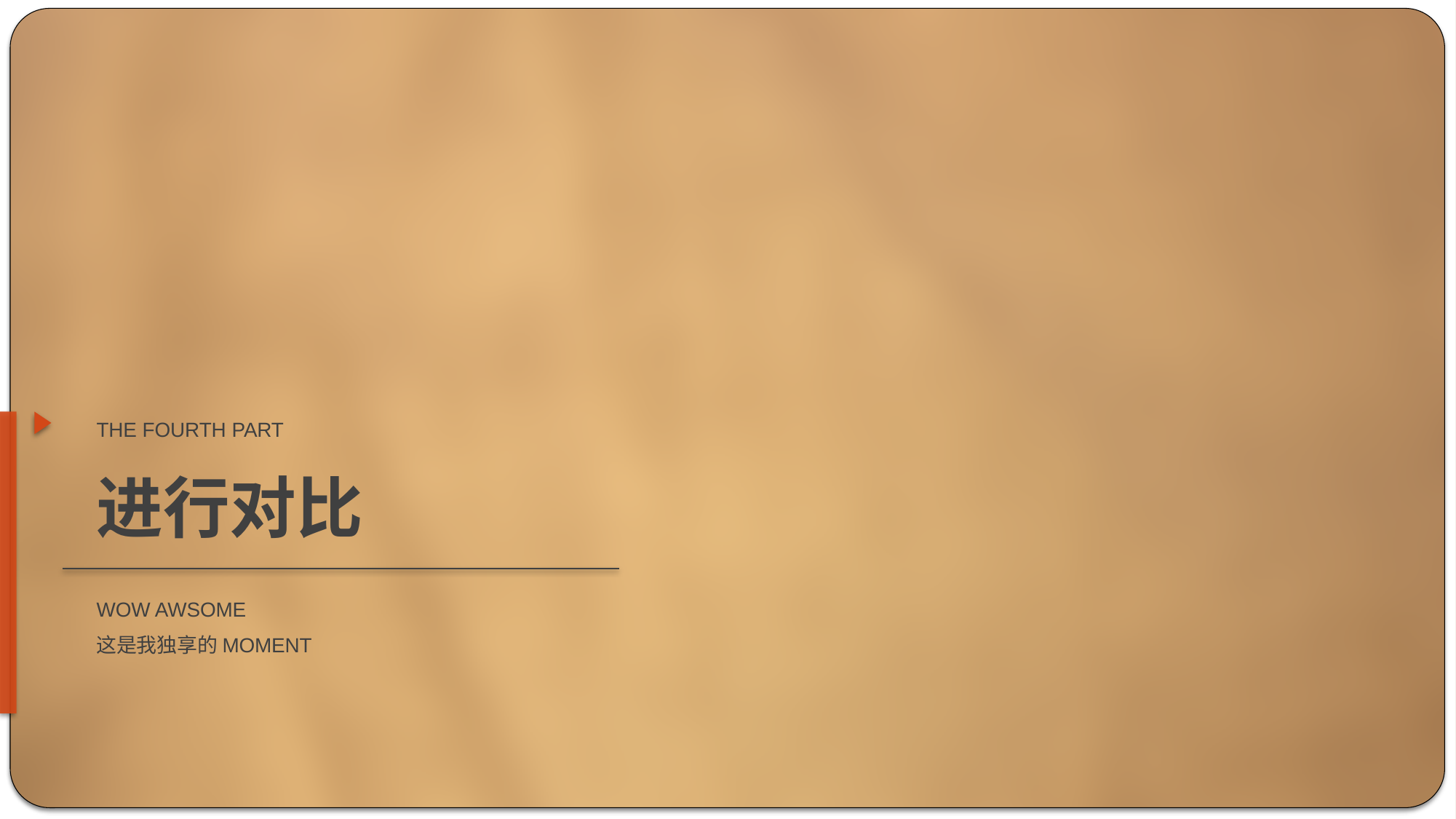

THE FOURTH PART
进行对比
WOW AWSOME
这是我独享的MOMENT